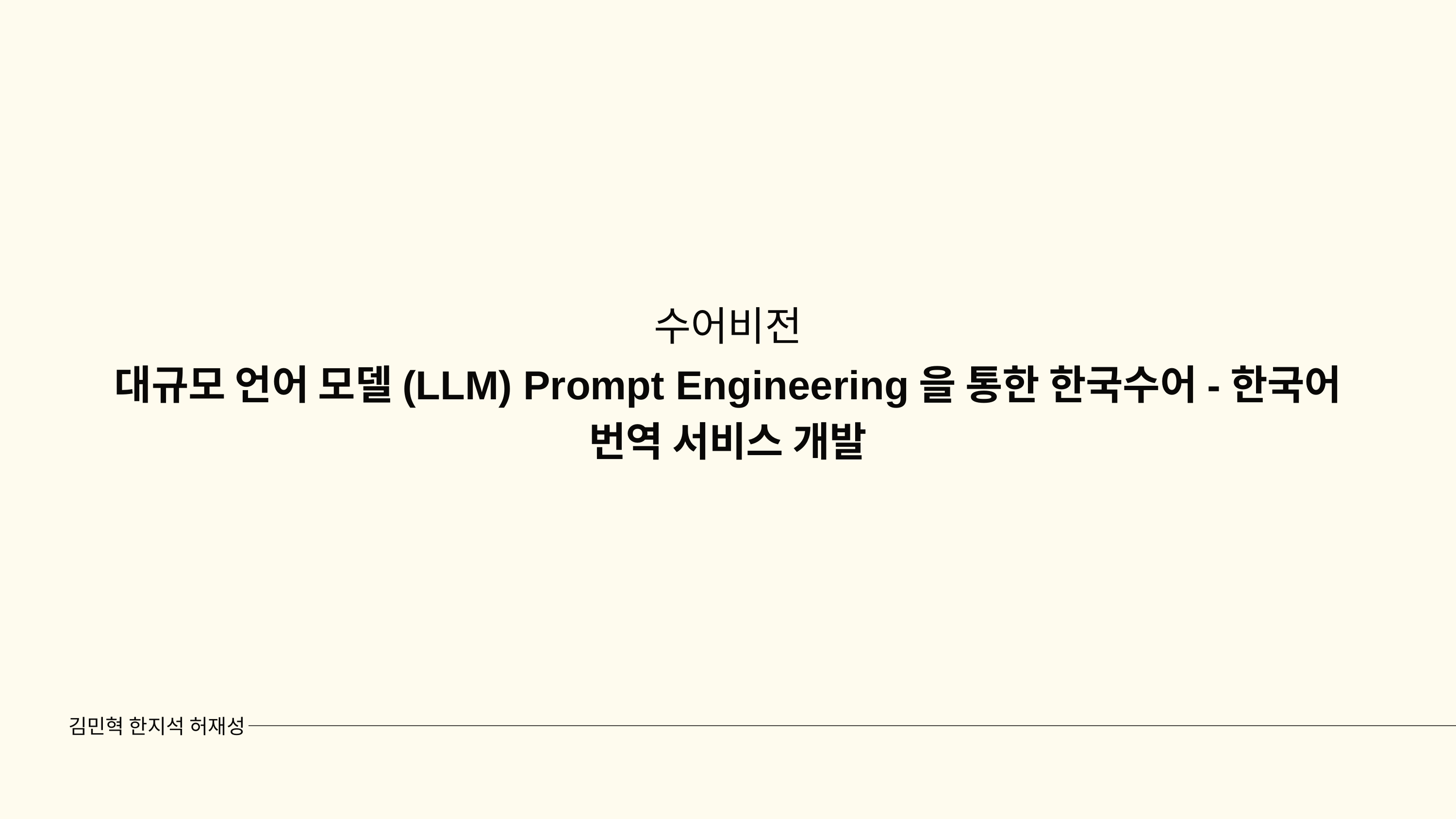

수어비전
대규모 언어 모델(LLM) Prompt Engineering을 통한 한국수어-한국어 번역 서비스 개발
김민혁 한지석 허재성